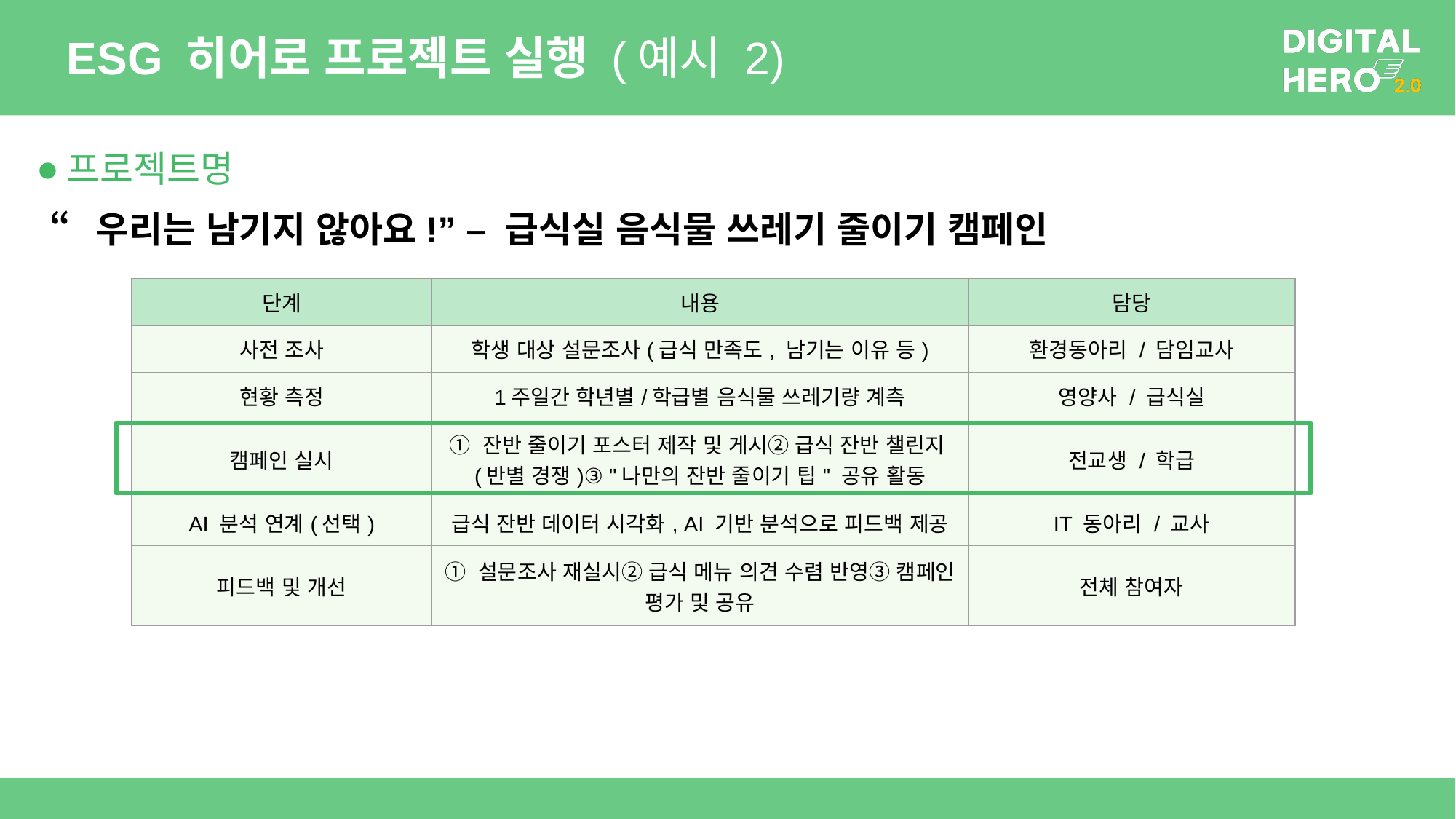

# ESG 히어로 프로젝트 실행 (예시 2)
프로젝트명

“우리는 남기지 않아요!” – 급식실 음식물 쓰레기 줄이기 캠페인
| 단계 | 내용 | 담당 |
| --- | --- | --- |
| 사전 조사 | 학생 대상 설문조사(급식 만족도, 남기는 이유 등) | 환경동아리 / 담임교사 |
| 현황 측정 | 1주일간 학년별/학급별 음식물 쓰레기량 계측 | 영양사 / 급식실 |
| 캠페인 실시 | ① 잔반 줄이기 포스터 제작 및 게시② 급식 잔반 챌린지(반별 경쟁)③ "나만의 잔반 줄이기 팁" 공유 활동 | 전교생 / 학급 |
| AI 분석 연계(선택) | 급식 잔반 데이터 시각화, AI 기반 분석으로 피드백 제공 | IT 동아리 / 교사 |
| 피드백 및 개선 | ① 설문조사 재실시② 급식 메뉴 의견 수렴 반영③ 캠페인 평가 및 공유 | 전체 참여자 |